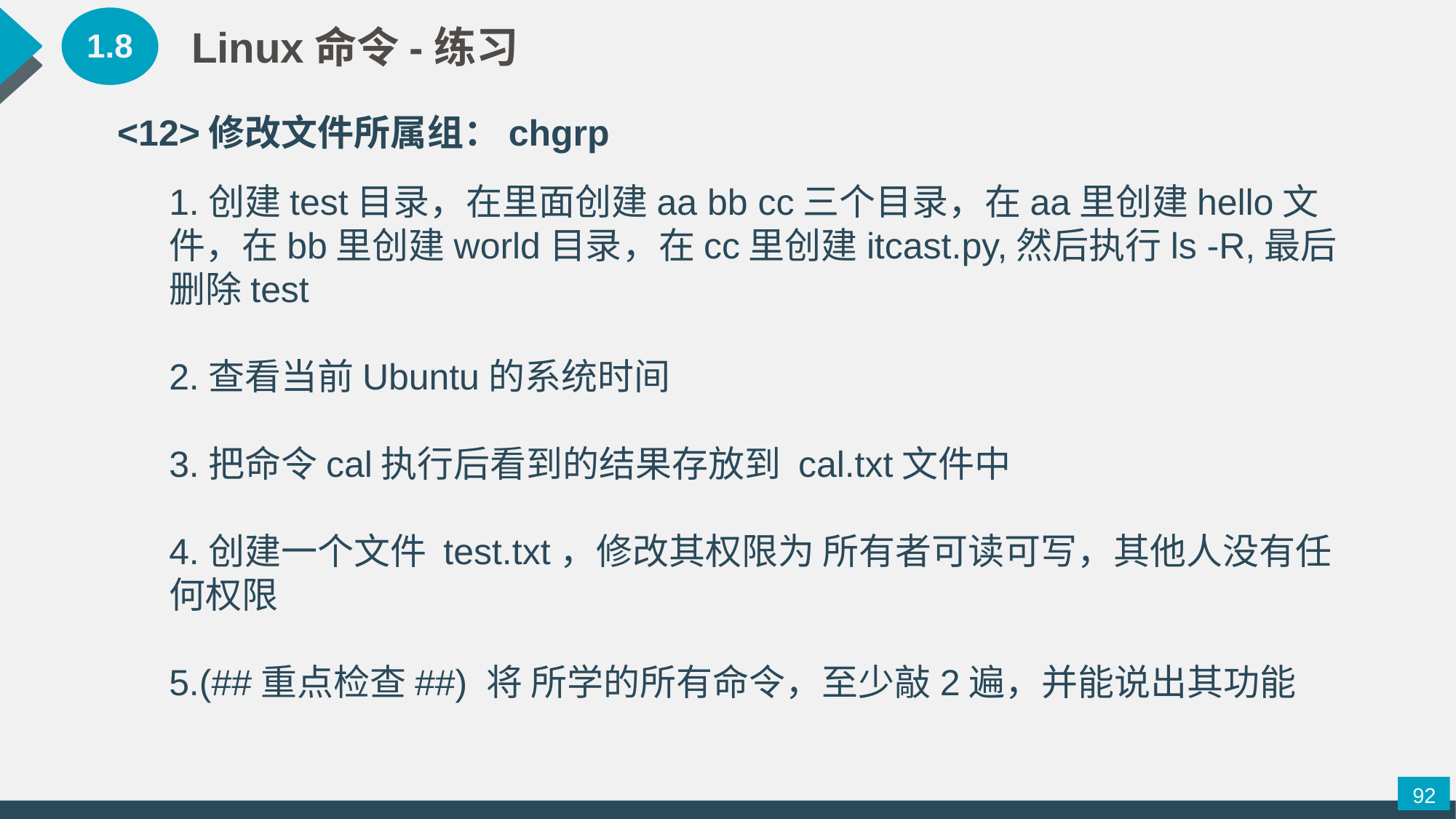

1.8
Linux命令-练习

<12>修改文件所属组：chgrp
1.创建test目录，在里面创建aa bb cc三个目录，在aa里创建hello文件，在bb里创建world目录，在cc里创建itcast.py,然后执行ls -R,最后删除test

2.查看当前Ubuntu的系统时间

3.把命令cal执行后看到的结果存放到 cal.txt文件中

4.创建一个文件 test.txt，修改其权限为 所有者可读可写，其他人没有任何权限

5.(##重点检查##) 将 所学的所有命令，至少敲2遍，并能说出其功能